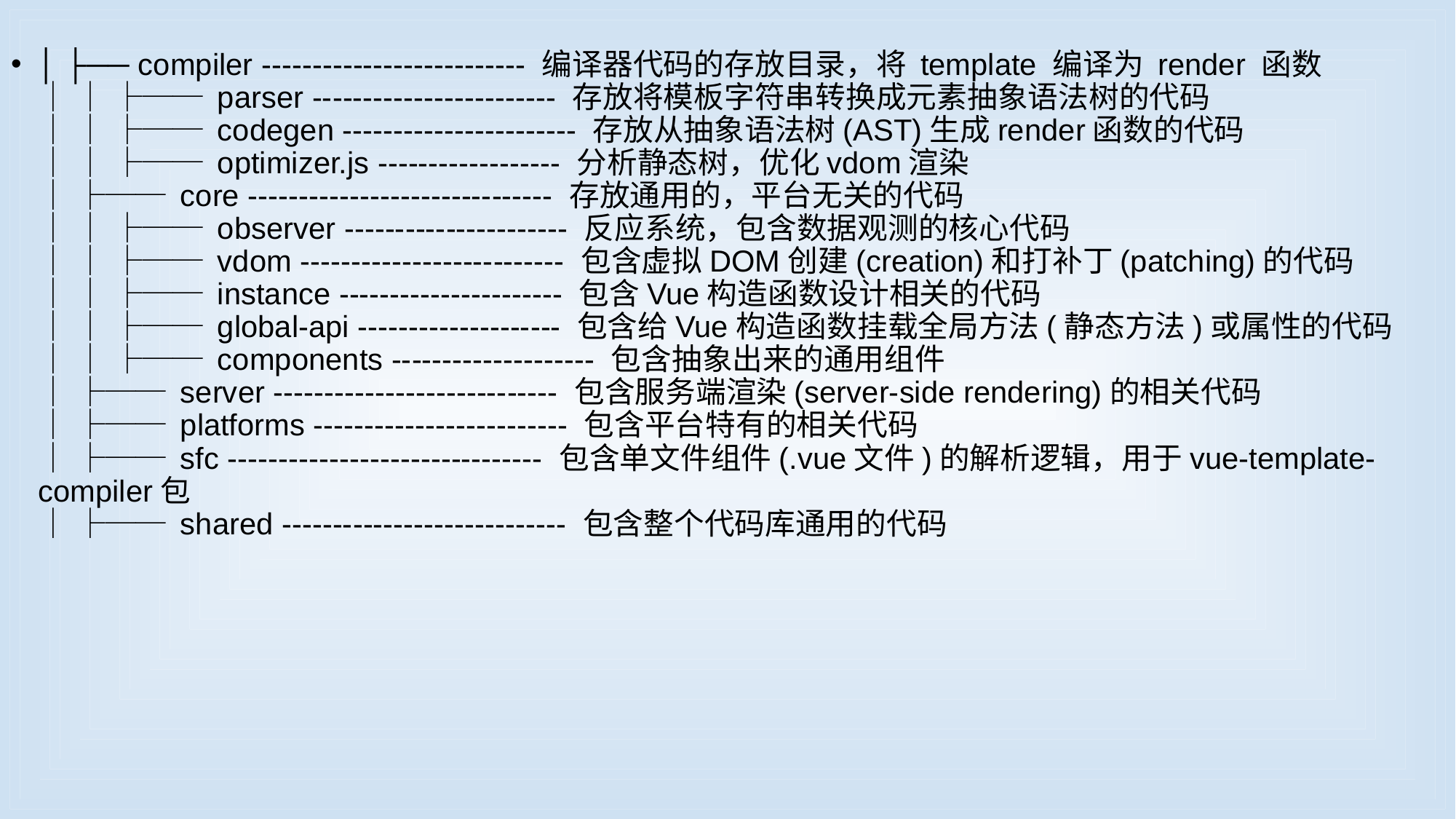

│ ├── compiler -------------------------- 编译器代码的存放目录，将 template 编译为 render 函数
│ │ ├── parser ------------------------ 存放将模板字符串转换成元素抽象语法树的代码
│ │ ├── codegen ----------------------- 存放从抽象语法树(AST)生成render函数的代码
│ │ ├── optimizer.js ------------------ 分析静态树，优化vdom渲染
│ ├── core ------------------------------ 存放通用的，平台无关的代码
│ │ ├── observer ---------------------- 反应系统，包含数据观测的核心代码
│ │ ├── vdom -------------------------- 包含虚拟DOM创建(creation)和打补丁(patching)的代码
│ │ ├── instance ---------------------- 包含Vue构造函数设计相关的代码
│ │ ├── global-api -------------------- 包含给Vue构造函数挂载全局方法(静态方法)或属性的代码
│ │ ├── components -------------------- 包含抽象出来的通用组件
│ ├── server ---------------------------- 包含服务端渲染(server-side rendering)的相关代码
│ ├── platforms ------------------------- 包含平台特有的相关代码
│ ├── sfc ------------------------------- 包含单文件组件(.vue文件)的解析逻辑，用于vue-template-compiler包
│ ├── shared ---------------------------- 包含整个代码库通用的代码
#